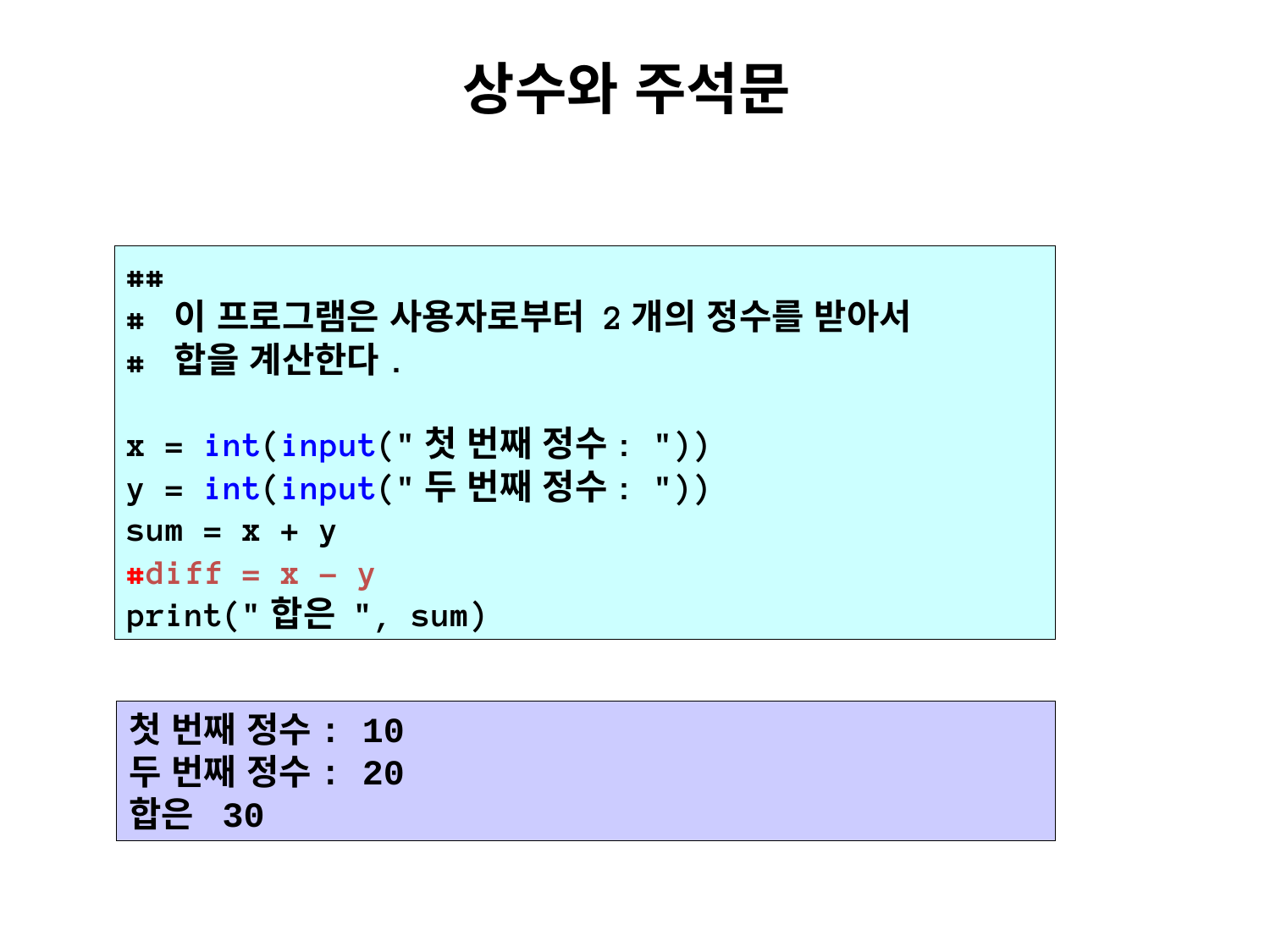

# 상수와 주석문

##
# 이 프로그램은 사용자로부터 2개의 정수를 받아서
# 합을 계산한다.

x = int(input("첫 번째 정수: "))
y = int(input("두 번째 정수: "))
sum = x + y
#diff = x - y
print("합은 ", sum)
첫 번째 정수: 10
두 번째 정수: 20
합은  30